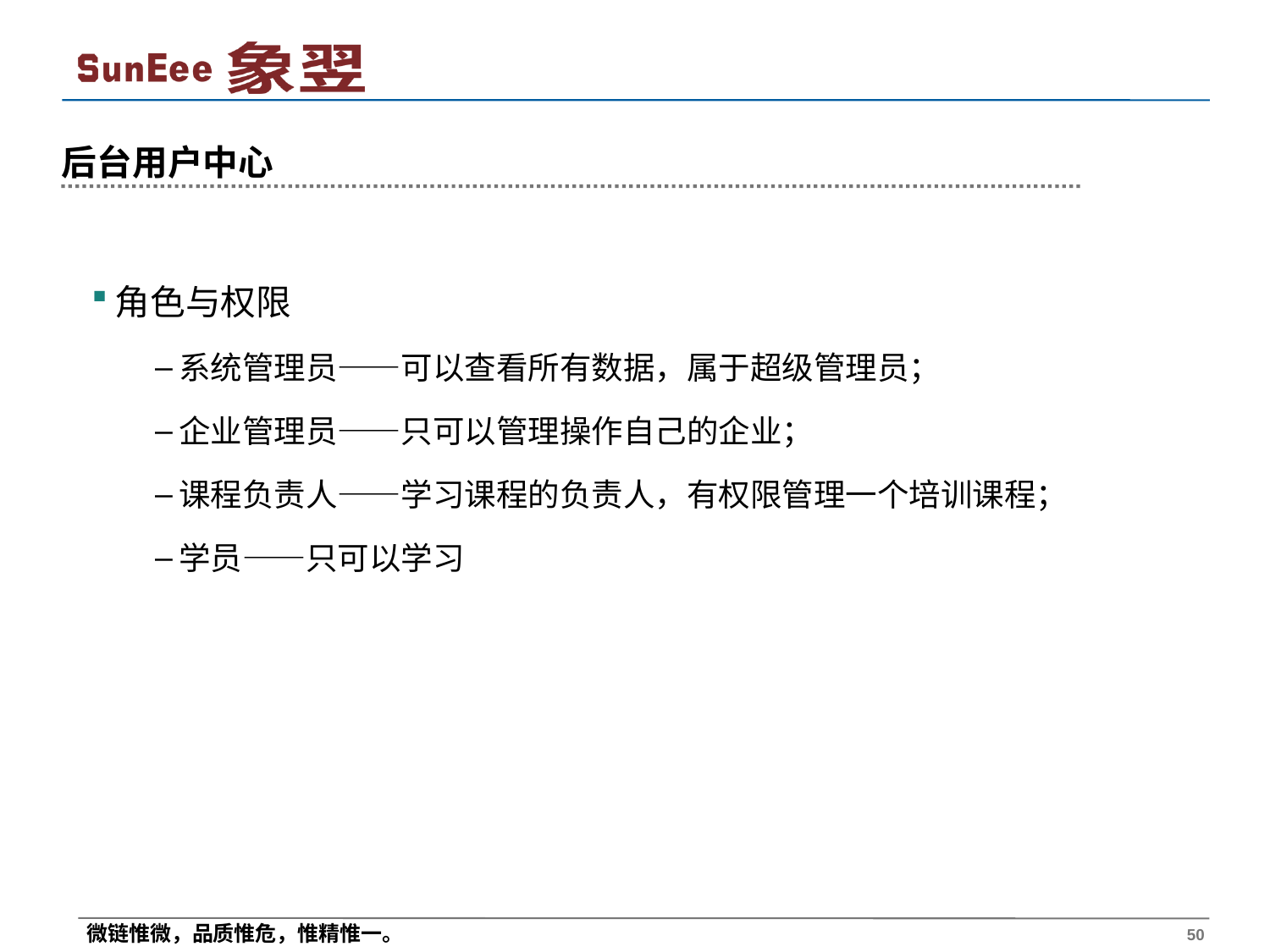

# 后台用户中心
角色与权限
系统管理员——可以查看所有数据，属于超级管理员；
企业管理员——只可以管理操作自己的企业；
课程负责人——学习课程的负责人，有权限管理一个培训课程；
学员——只可以学习

 50